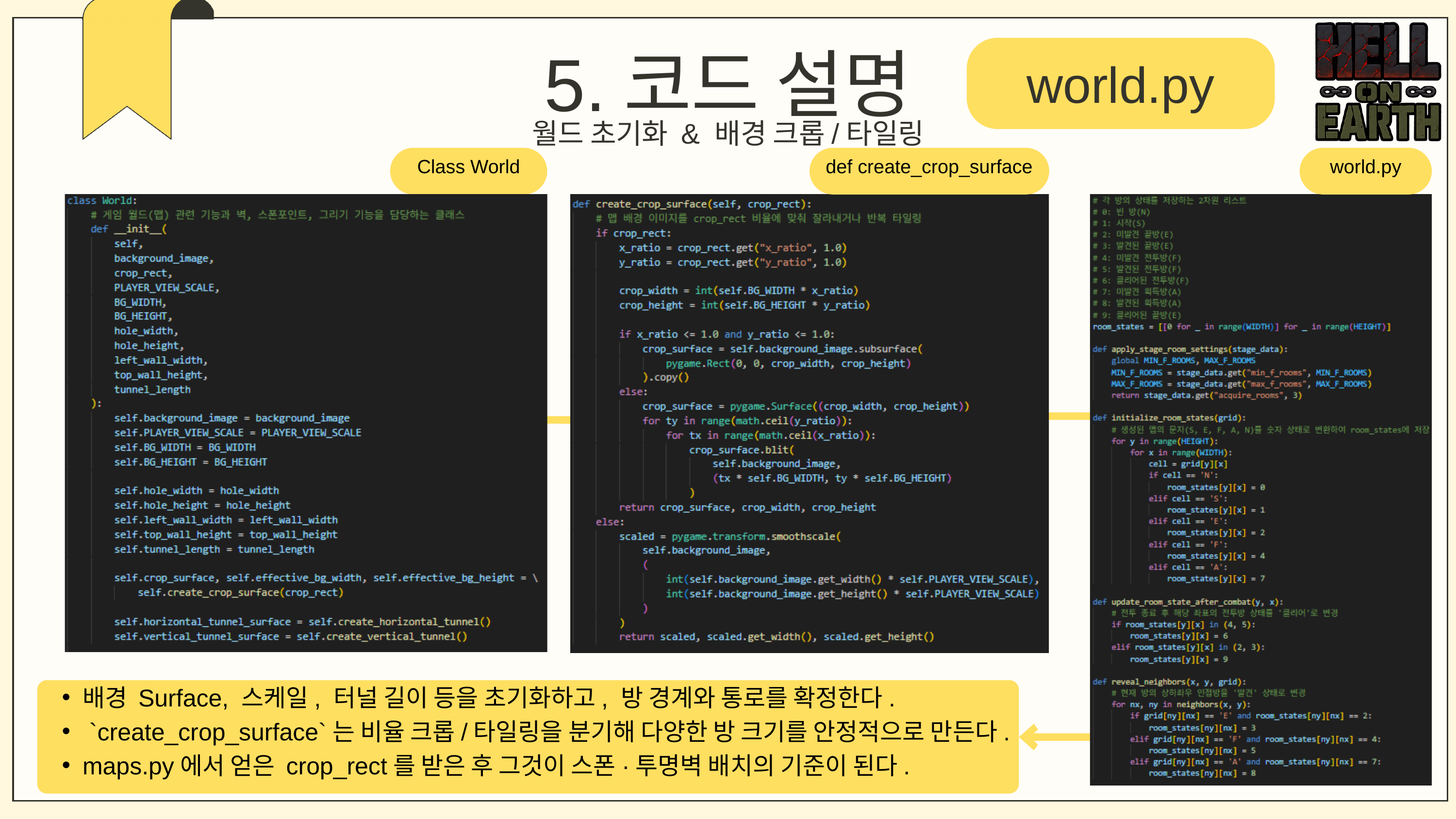

5.코드 설명

world.py
월드 초기화 & 배경 크롭/타일링

Class World

def create_crop_surface

world.py

배경 Surface, 스케일, 터널 길이 등을 초기화하고, 방 경계와 통로를 확정한다.
 `create_crop_surface`는 비율 크롭/타일링을 분기해 다양한 방 크기를 안정적으로 만든다.
maps.py에서 얻은 crop_rect를 받은 후 그것이 스폰·투명벽 배치의 기준이 된다.